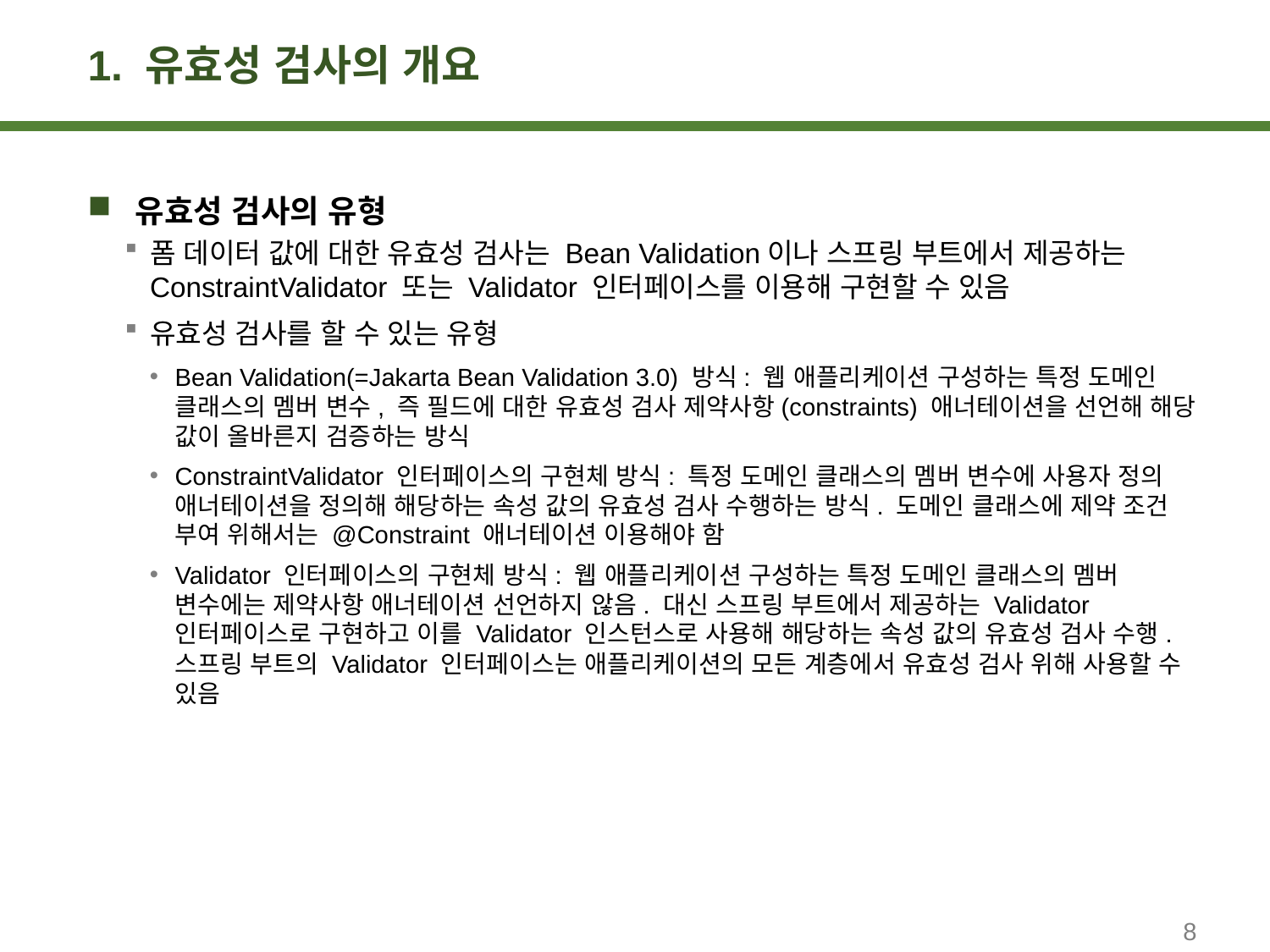

# 1. 유효성 검사의 개요
유효성 검사의 유형
폼 데이터 값에 대한 유효성 검사는 Bean Validation이나 스프링 부트에서 제공하는 ConstraintValidator 또는 Validator 인터페이스를 이용해 구현할 수 있음
유효성 검사를 할 수 있는 유형
Bean Validation(=Jakarta Bean Validation 3.0) 방식: 웹 애플리케이션 구성하는 특정 도메인 클래스의 멤버 변수, 즉 필드에 대한 유효성 검사 제약사항(constraints) 애너테이션을 선언해 해당 값이 올바른지 검증하는 방식
ConstraintValidator 인터페이스의 구현체 방식: 특정 도메인 클래스의 멤버 변수에 사용자 정의 애너테이션을 정의해 해당하는 속성 값의 유효성 검사 수행하는 방식. 도메인 클래스에 제약 조건 부여 위해서는 @Constraint 애너테이션 이용해야 함
Validator 인터페이스의 구현체 방식: 웹 애플리케이션 구성하는 특정 도메인 클래스의 멤버 변수에는 제약사항 애너테이션 선언하지 않음. 대신 스프링 부트에서 제공하는 Validator 인터페이스로 구현하고 이를 Validator 인스턴스로 사용해 해당하는 속성 값의 유효성 검사 수행. 스프링 부트의 Validator 인터페이스는 애플리케이션의 모든 계층에서 유효성 검사 위해 사용할 수 있음